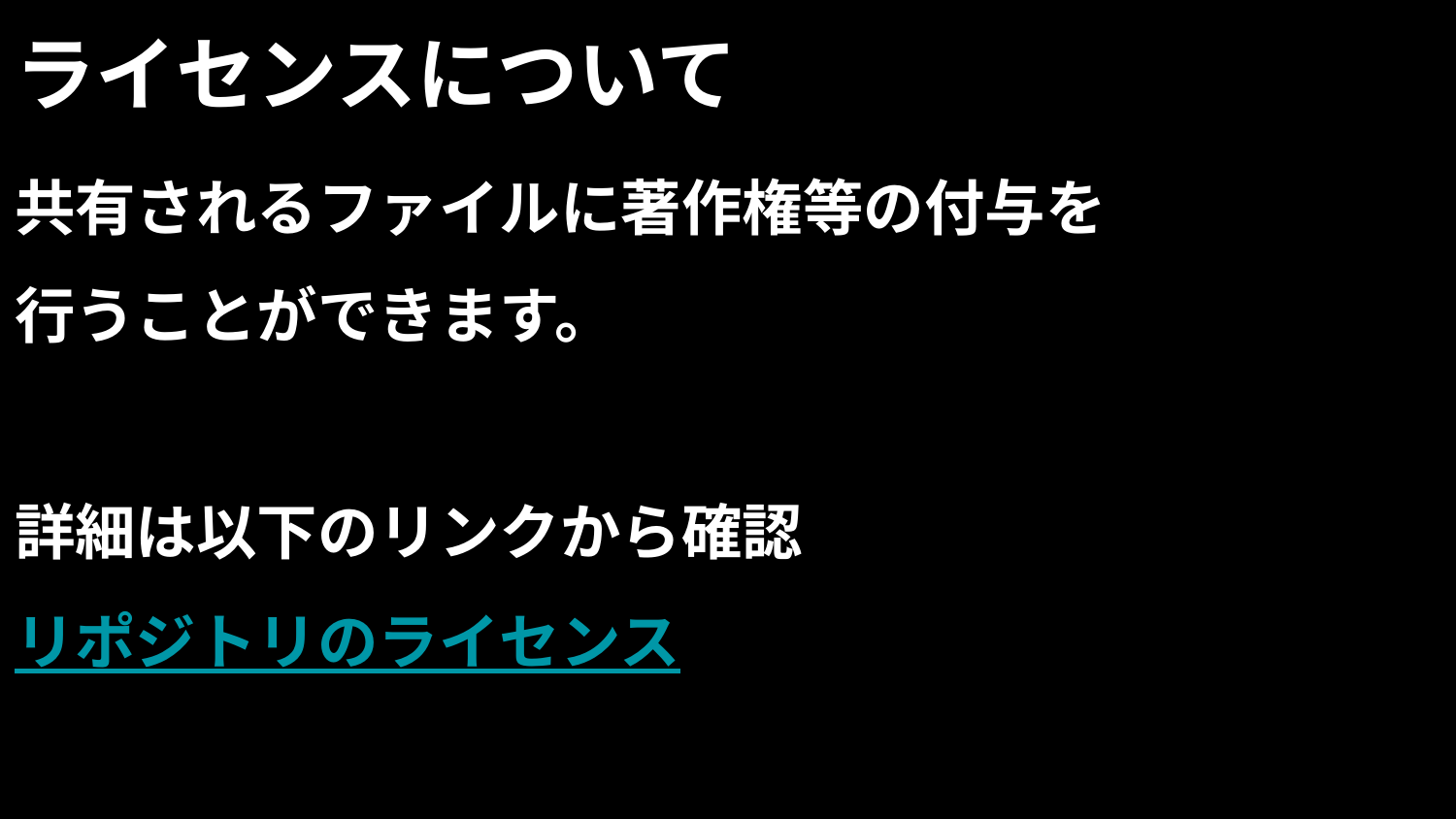

# ライセンスについて
共有されるファイルに著作権等の付与を
行うことができます。

詳細は以下のリンクから確認
リポジトリのライセンス